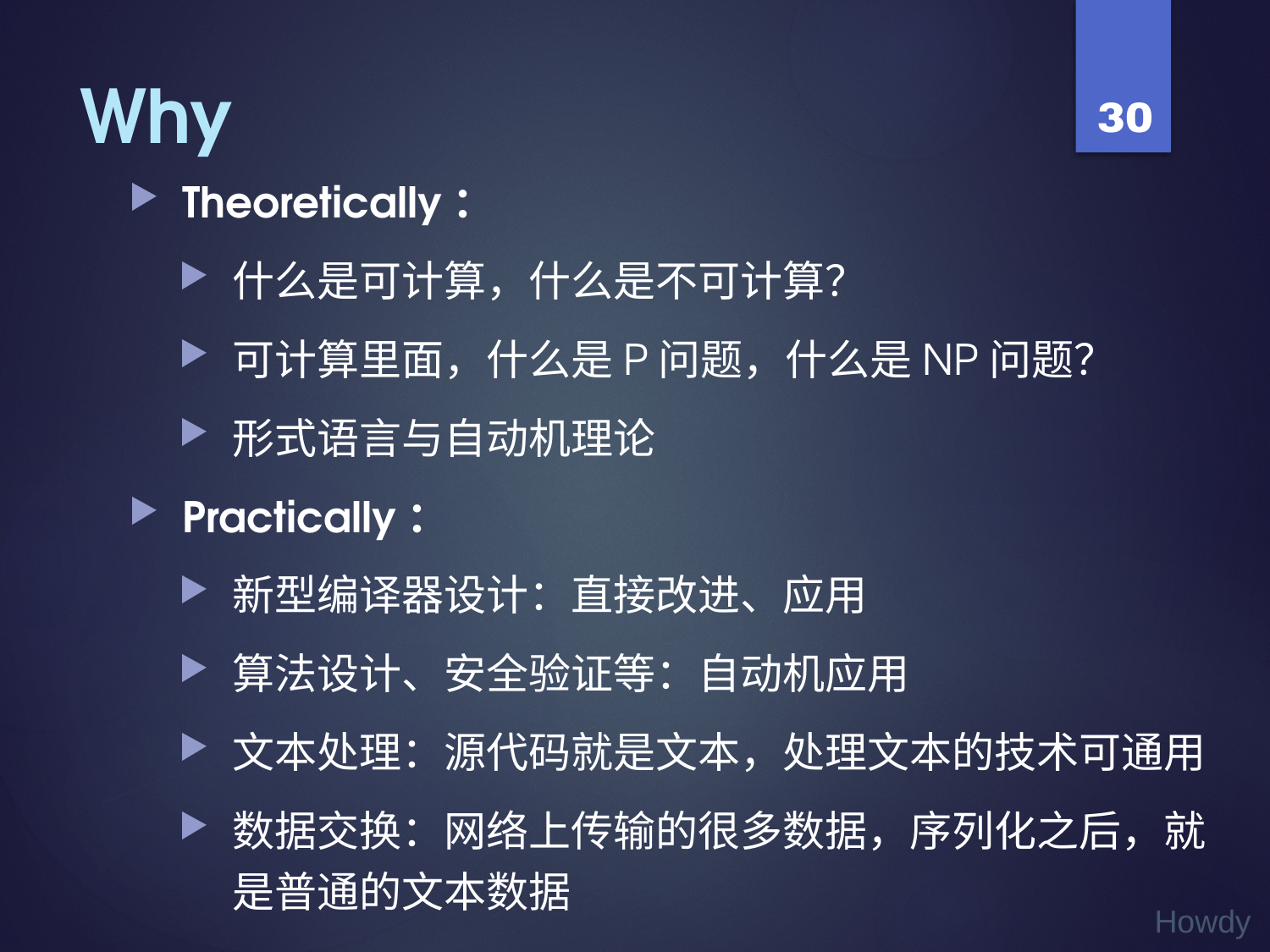

30
# Why
Theoretically：
什么是可计算，什么是不可计算？
可计算里面，什么是P问题，什么是NP问题？
形式语言与自动机理论
Practically：
新型编译器设计：直接改进、应用
算法设计、安全验证等：自动机应用
文本处理：源代码就是文本，处理文本的技术可通用
数据交换：网络上传输的很多数据，序列化之后，就是普通的文本数据